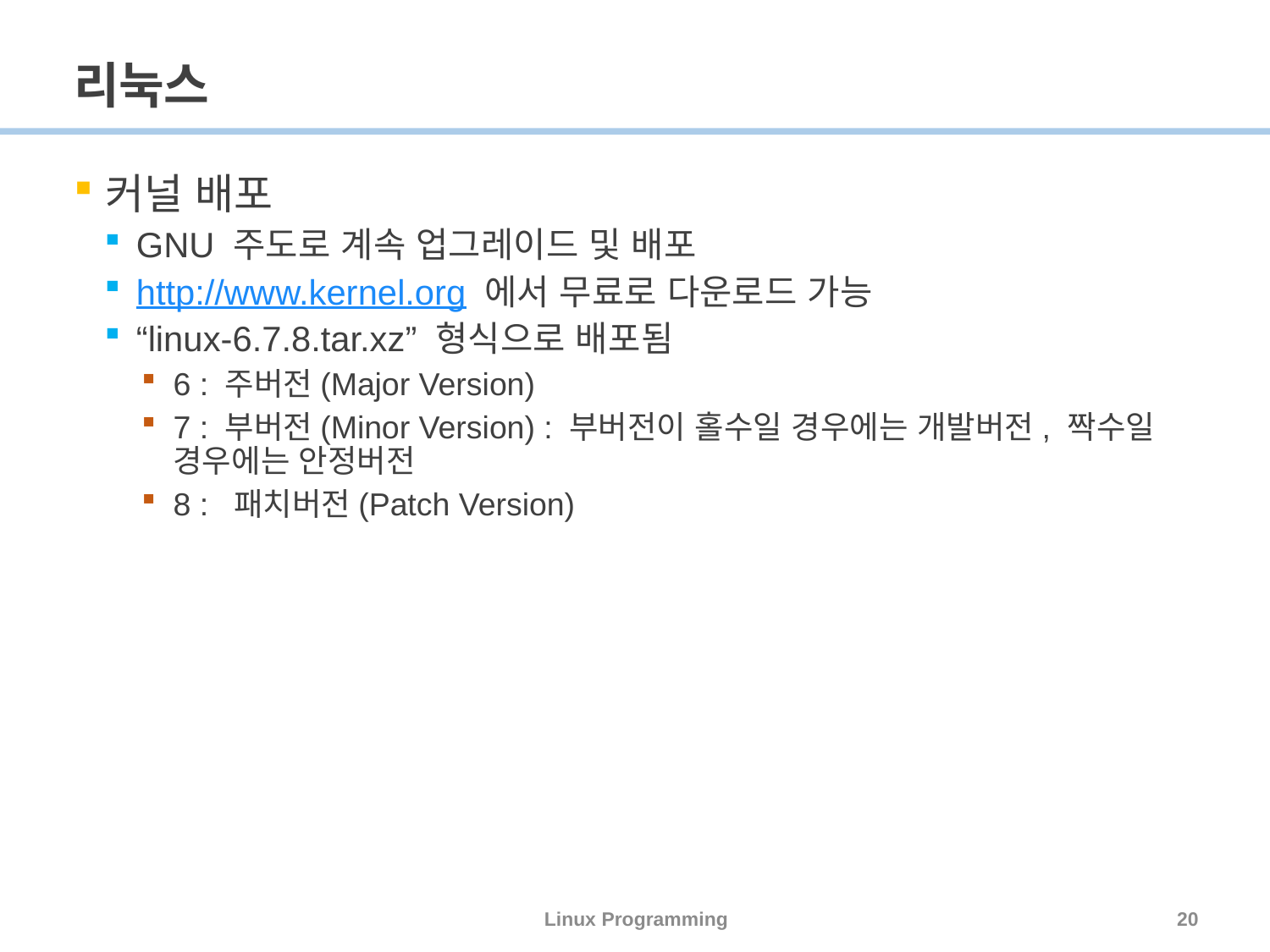

# 리눅스
커널 배포
GNU 주도로 계속 업그레이드 및 배포
http://www.kernel.org 에서 무료로 다운로드 가능
“linux-6.7.8.tar.xz” 형식으로 배포됨
6 : 주버전(Major Version)
7 : 부버전(Minor Version) : 부버전이 홀수일 경우에는 개발버전, 짝수일 경우에는 안정버전
8 :  패치버전(Patch Version)

Linux Programming
20